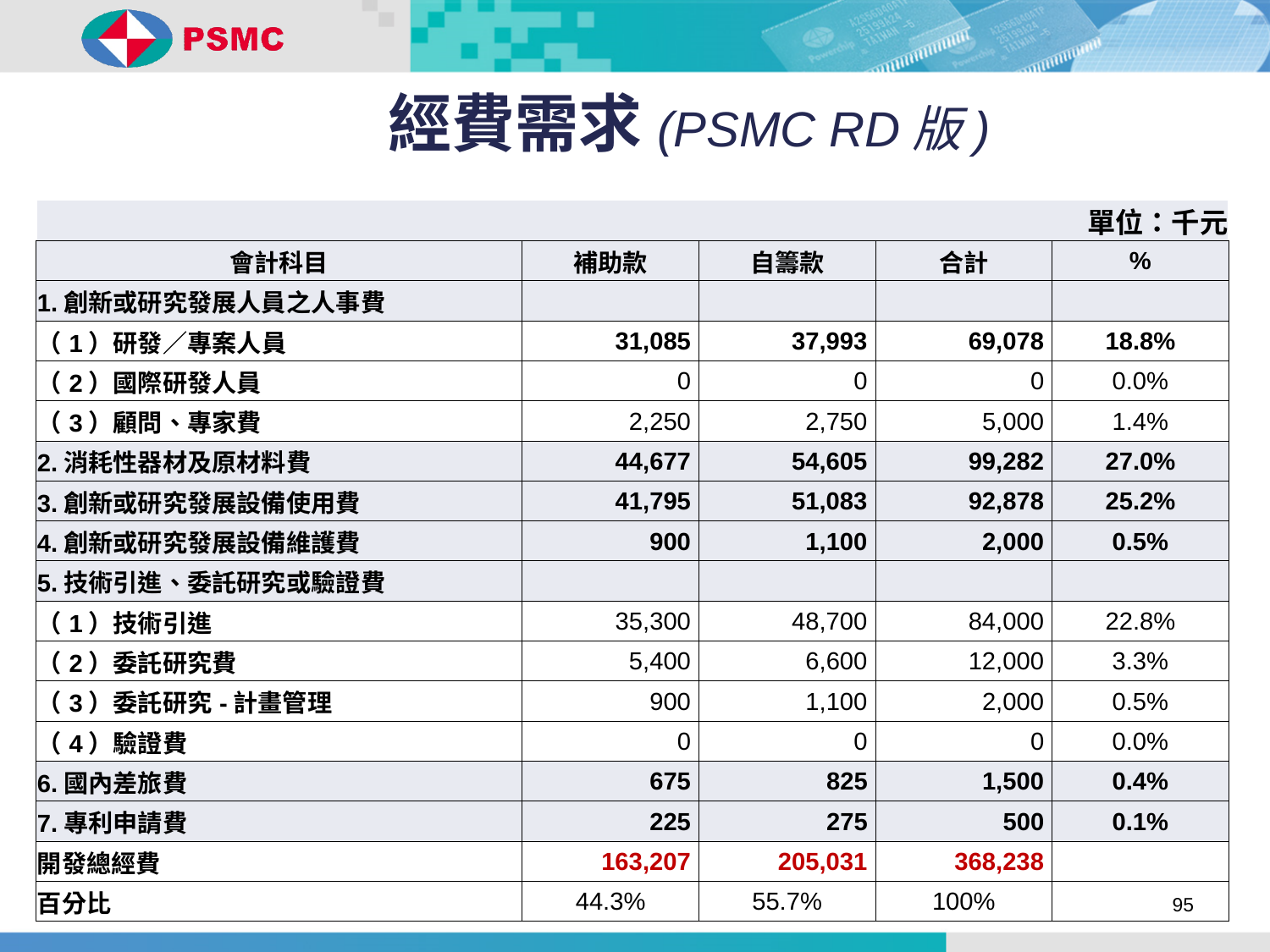

# 經費需求(PSMC RD版)
| 單位：千元 |  |  |  |  |
| --- | --- | --- | --- | --- |
| 會計科目 | 補助款 | 自籌款 | 合計 | % |
| 1.創新或研究發展人員之人事費 |  |  |  |  |
| （1）研發／專案人員 | 31,085 | 37,993 | 69,078 | 18.8% |
| （2）國際研發人員 | 0 | 0 | 0 | 0.0% |
| （3）顧問、專家費 | 2,250 | 2,750 | 5,000 | 1.4% |
| 2.消耗性器材及原材料費 | 44,677 | 54,605 | 99,282 | 27.0% |
| 3.創新或研究發展設備使用費 | 41,795 | 51,083 | 92,878 | 25.2% |
| 4.創新或研究發展設備維護費 | 900 | 1,100 | 2,000 | 0.5% |
| 5.技術引進、委託研究或驗證費 |  |  |  |  |
| （1）技術引進 | 35,300 | 48,700 | 84,000 | 22.8% |
| （2）委託研究費 | 5,400 | 6,600 | 12,000 | 3.3% |
| （3）委託研究-計畫管理 | 900 | 1,100 | 2,000 | 0.5% |
| （4）驗證費 | 0 | 0 | 0 | 0.0% |
| 6.國內差旅費 | 675 | 825 | 1,500 | 0.4% |
| 7.專利申請費 | 225 | 275 | 500 | 0.1% |
| 開發總經費 | 163,207 | 205,031 | 368,238 |  |
| 百分比 | 44.3% | 55.7% | 100% |  |
95